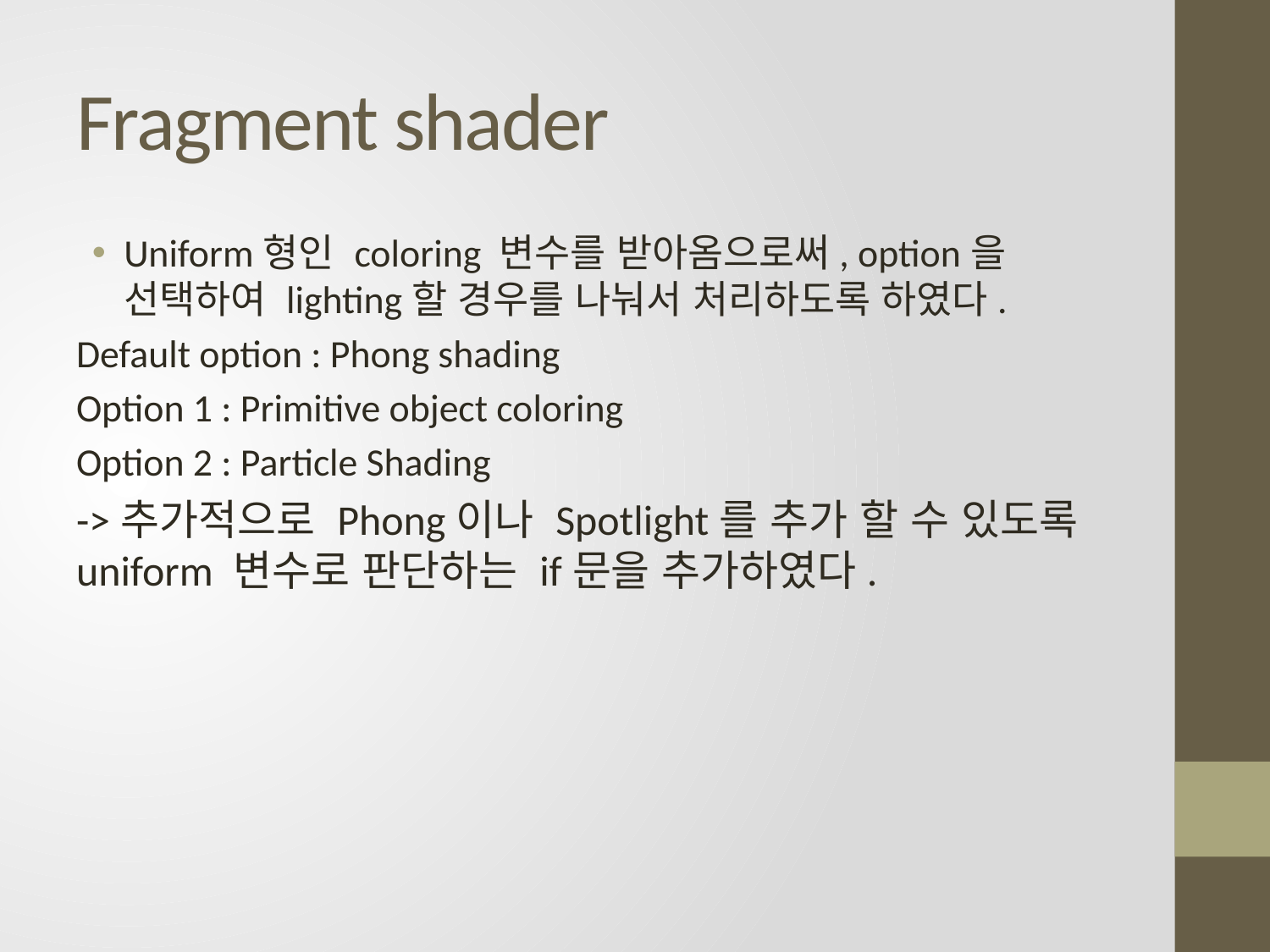

# Fragment shader
Uniform형인 coloring 변수를 받아옴으로써, option을 선택하여 lighting할 경우를 나눠서 처리하도록 하였다.
Default option : Phong shading
Option 1 : Primitive object coloring
Option 2 : Particle Shading
->추가적으로 Phong이나 Spotlight를 추가 할 수 있도록 uniform 변수로 판단하는 if문을 추가하였다.